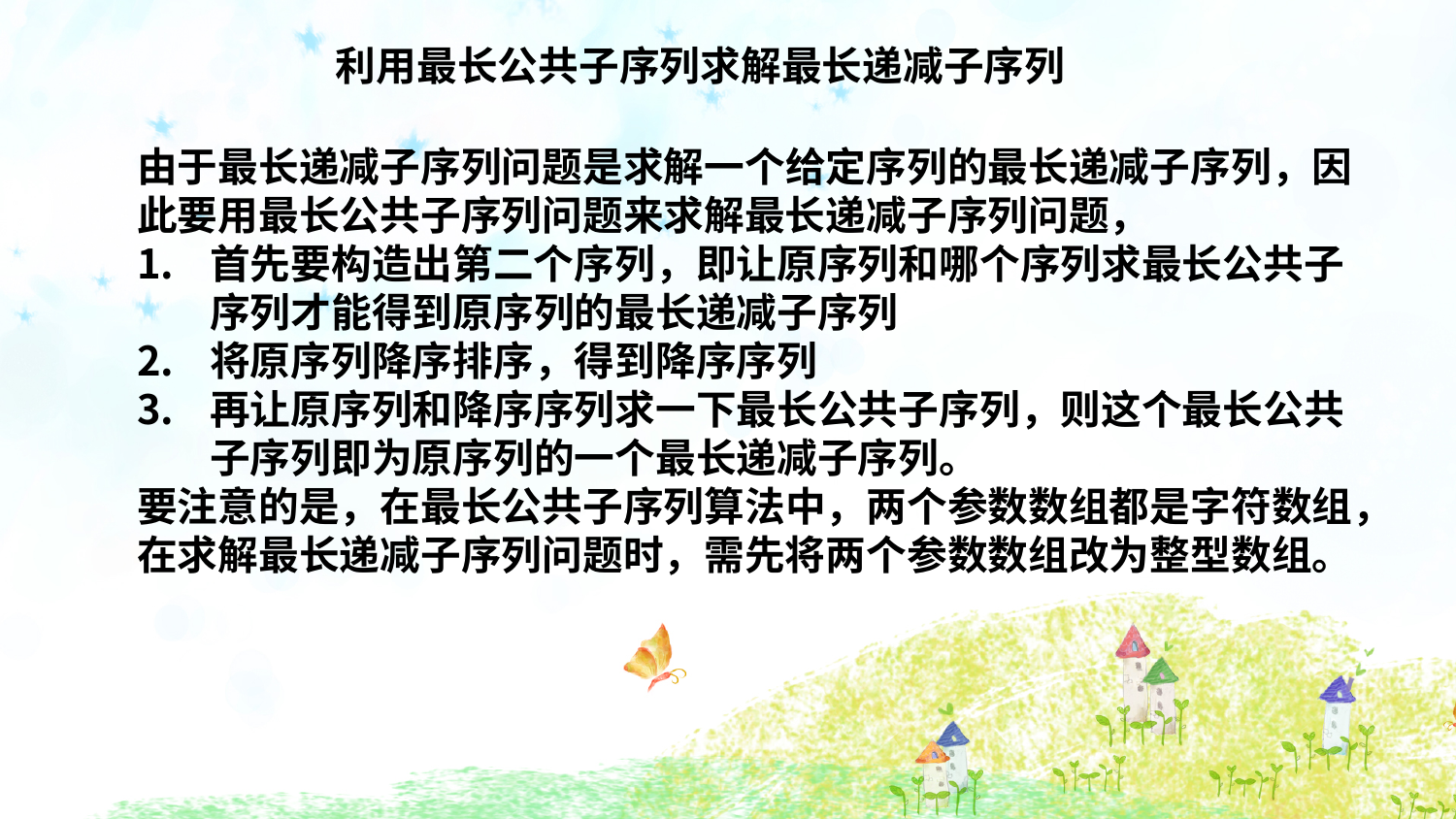

利用最长公共子序列求解最长递减子序列
由于最长递减子序列问题是求解一个给定序列的最长递减子序列，因此要用最长公共子序列问题来求解最长递减子序列问题，
首先要构造出第二个序列，即让原序列和哪个序列求最长公共子序列才能得到原序列的最长递减子序列
将原序列降序排序，得到降序序列
再让原序列和降序序列求一下最长公共子序列，则这个最长公共子序列即为原序列的一个最长递减子序列。
要注意的是，在最长公共子序列算法中，两个参数数组都是字符数组，在求解最长递减子序列问题时，需先将两个参数数组改为整型数组。